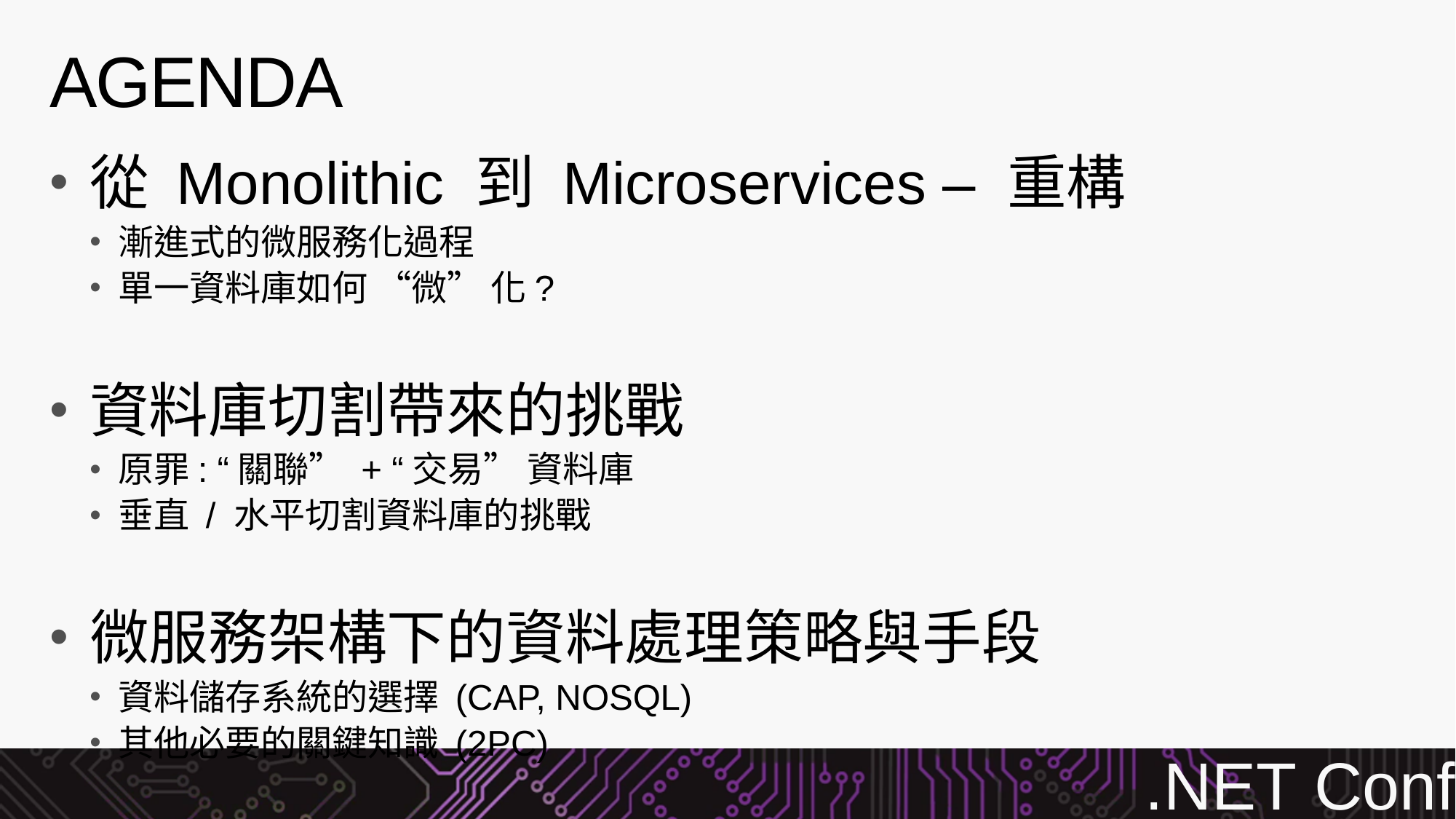

# AGENDA
從 Monolithic 到 Microservices – 重構
漸進式的微服務化過程
單一資料庫如何 “微” 化?

資料庫切割帶來的挑戰
原罪: “關聯” + “交易” 資料庫
垂直 / 水平切割資料庫的挑戰

微服務架構下的資料處理策略與手段
資料儲存系統的選擇 (CAP, NOSQL)
其他必要的關鍵知識 (2PC)